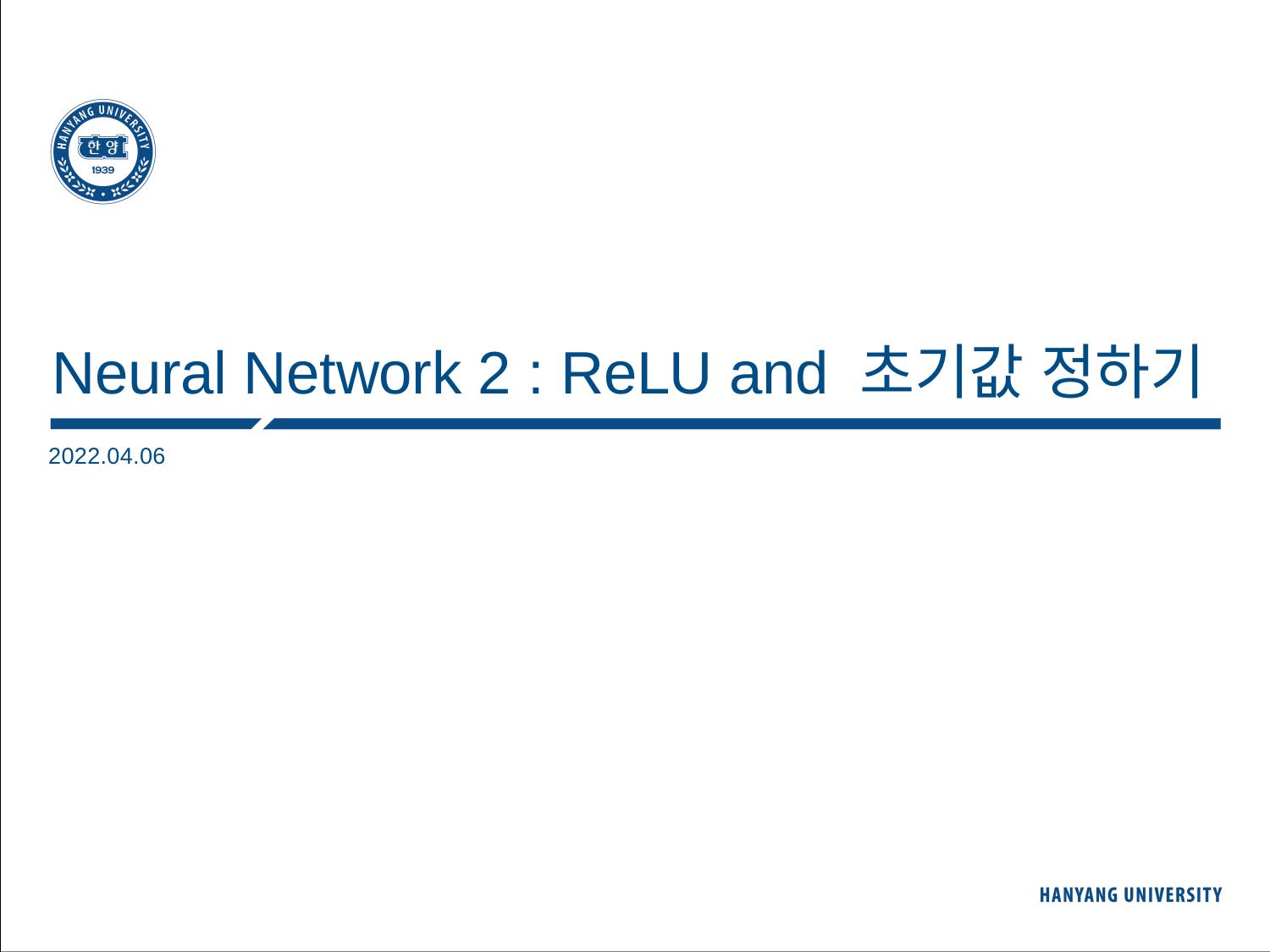

Neural Network 2 : ReLU and 초기값 정하기
2022.04.06